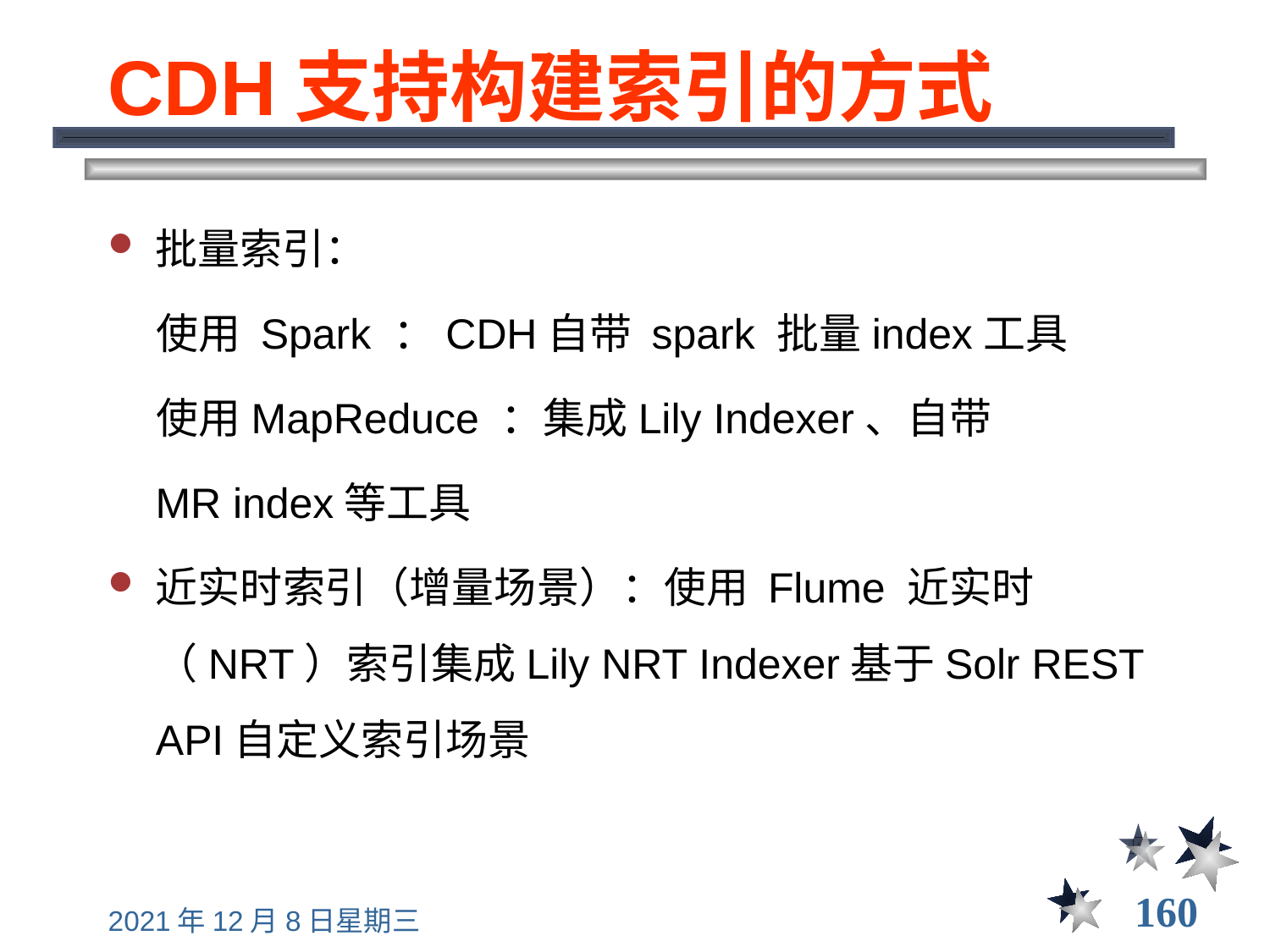

# CDH支持构建索引的方式
批量索引：
    使用 Spark ：CDH自带 spark 批量index工具
    使用MapReduce ：集成Lily Indexer、自带
    MR index等工具
近实时索引（增量场景）：使用 Flume 近实时（NRT）索引集成Lily NRT Indexer基于Solr REST API自定义索引场景
160
2021年12月8日星期三
大数据管理----前言